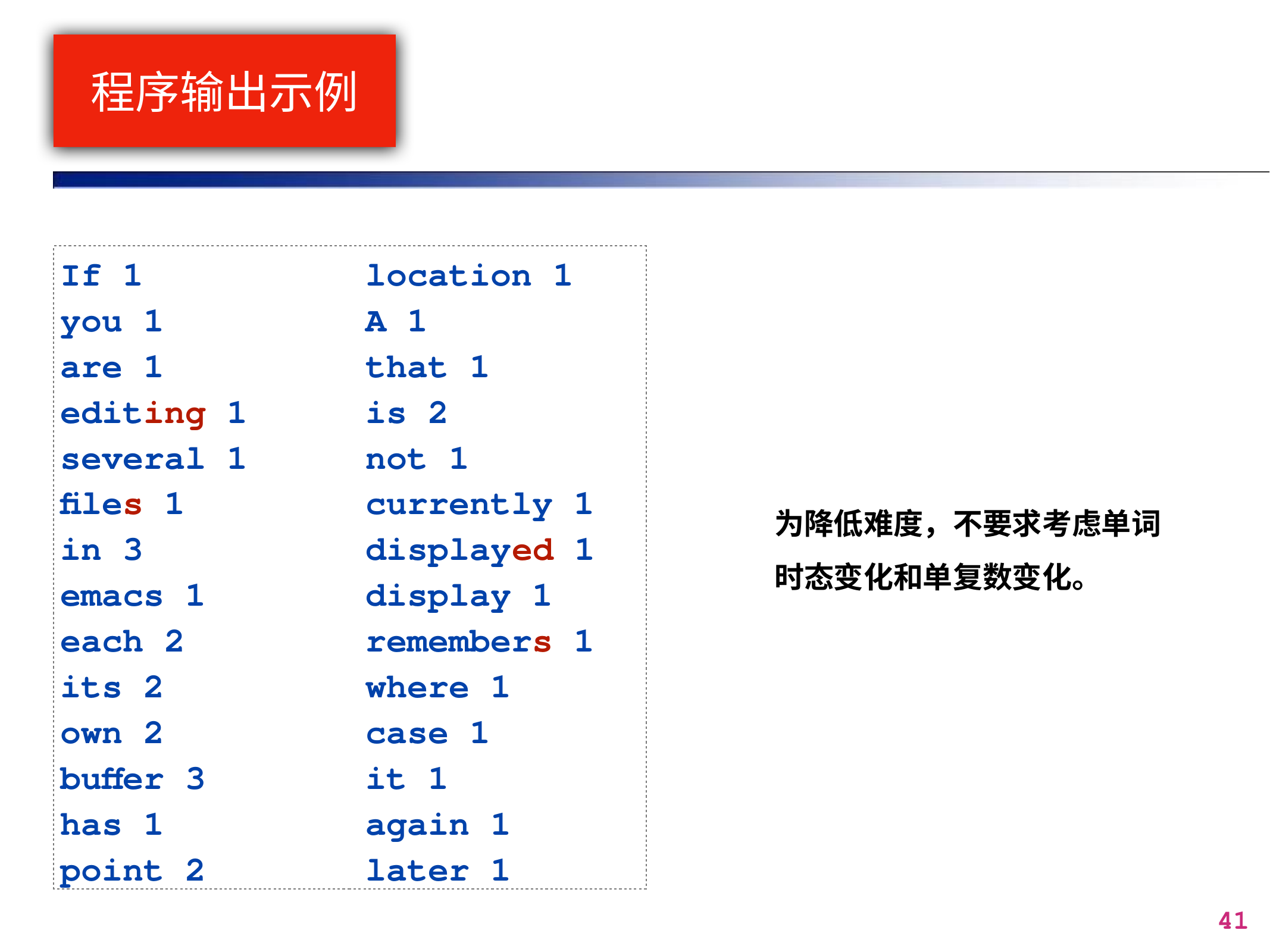

# 程序输出示例
If 1
you 1
are 1
editing 1
several 1
files 1
in 3
emacs 1
each 2
its 2
own 2
buffer 3
has 1
point 2
location 1
A 1
that 1
is 2
not 1
currently 1
displayed 1
display 1
remembers 1
where 1
case 1
it 1
again 1
later 1
为降低难度，不要求考虑单词时态变化和单复数变化。
41